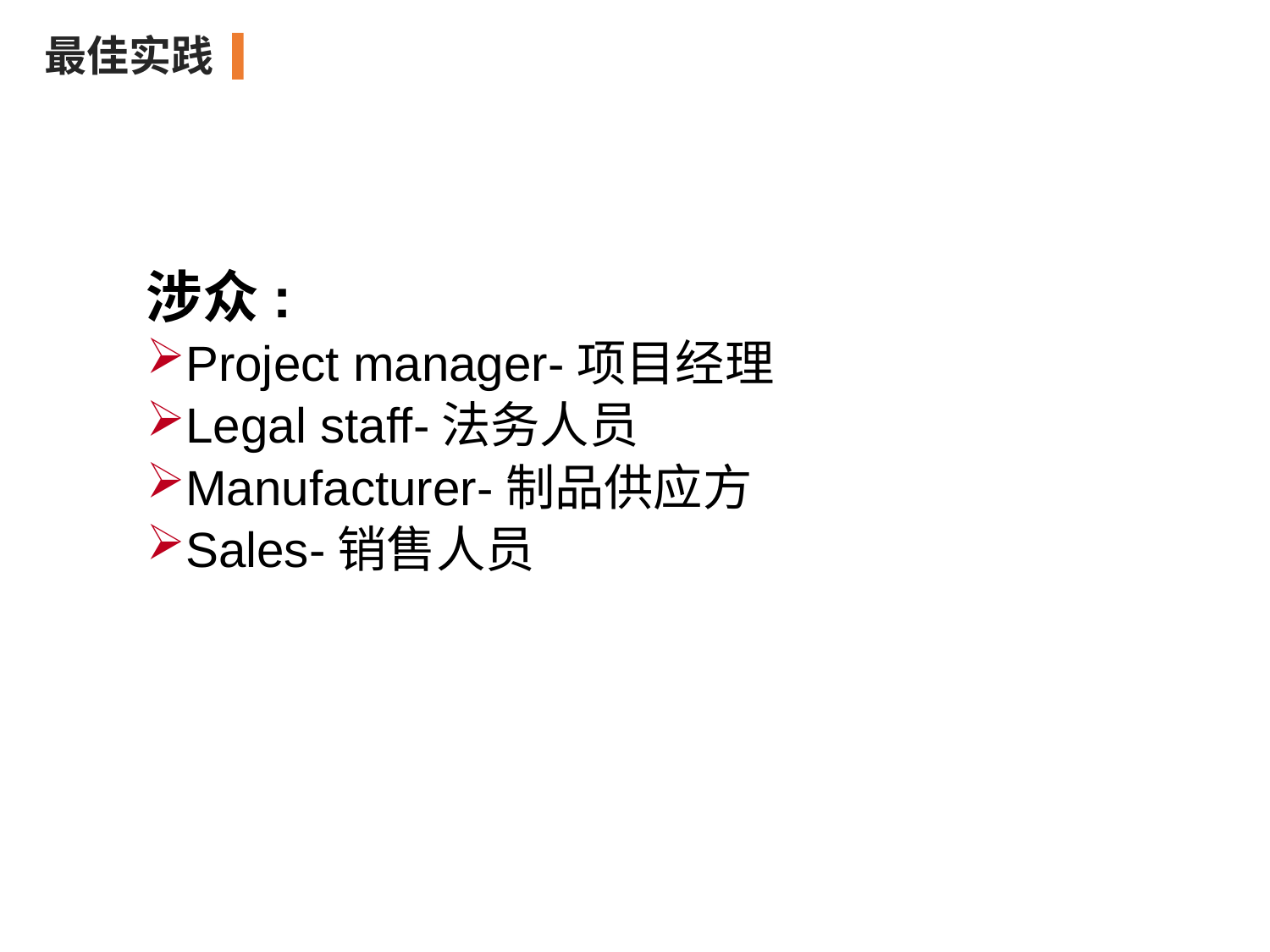

最佳实践

涉众:
Project manager-项目经理
Legal staff-法务人员
Manufacturer-制品供应方
Sales-销售人员